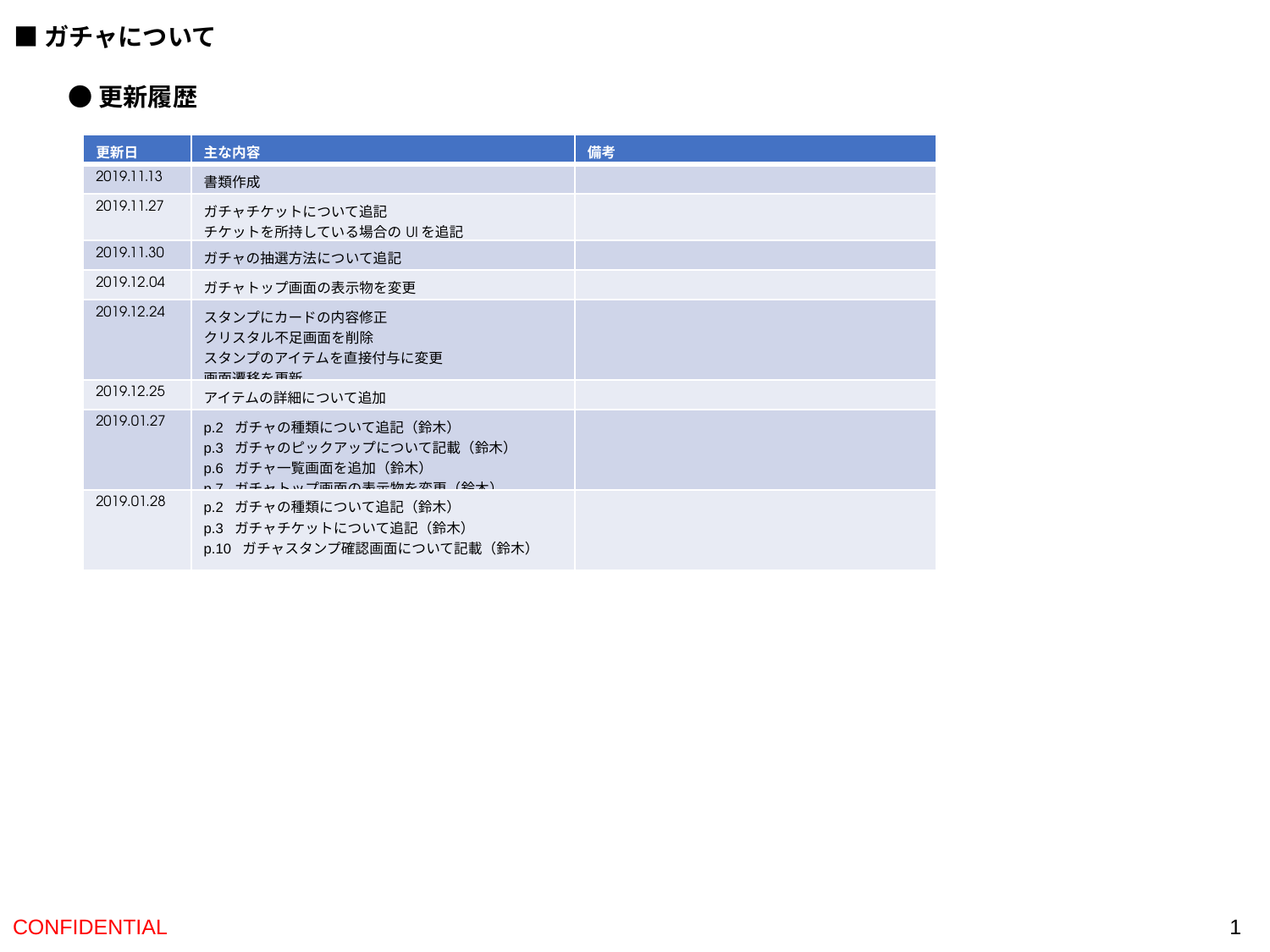

■ガチャについて
●更新履歴
| 更新日 | 主な内容 | 備考 |
| --- | --- | --- |
| 2019.11.13 | 書類作成 |  |
| 2019.11.27 | ガチャチケットについて追記 チケットを所持している場合のUIを追記 |  |
| 2019.11.30 | ガチャの抽選方法について追記 |  |
| 2019.12.04 | ガチャトップ画面の表示物を変更 |  |
| 2019.12.24 | スタンプにカードの内容修正 クリスタル不足画面を削除 スタンプのアイテムを直接付与に変更 画面遷移を更新 |  |
| 2019.12.25 | アイテムの詳細について追加 |  |
| 2019.01.27 | p.2 ガチャの種類について追記（鈴木） p.3 ガチャのピックアップについて記載（鈴木） p.6 ガチャ一覧画面を追加（鈴木） p.7 ガチャトップ画面の表示物を変更（鈴木） |  |
| 2019.01.28 | p.2 ガチャの種類について追記（鈴木） p.3 ガチャチケットについて追記（鈴木） p.10 ガチャスタンプ確認画面について記載（鈴木） |  |
1
CONFIDENTIAL